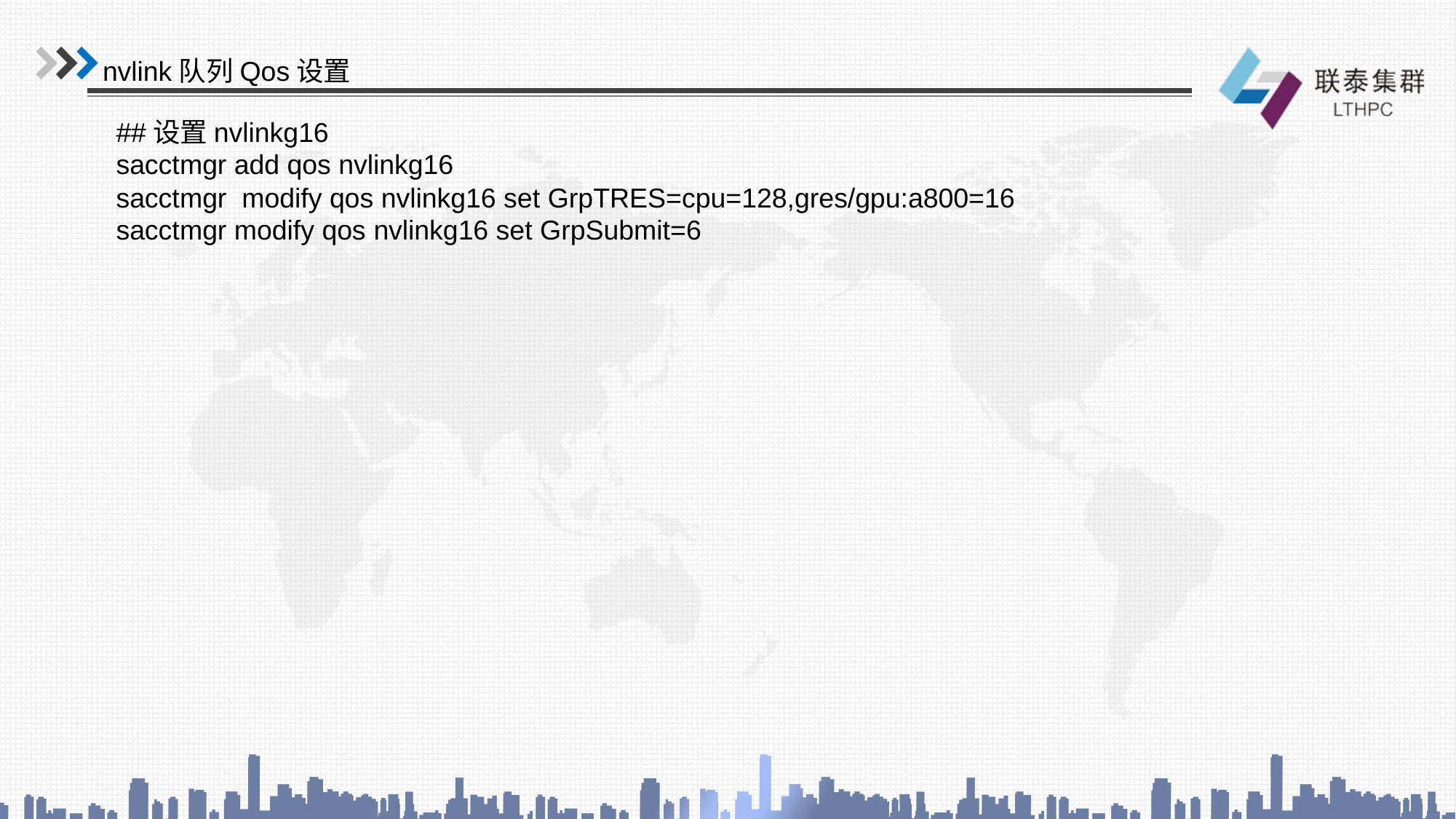

nvlink队列Qos设置
##设置nvlinkg16
sacctmgr add qos nvlinkg16
sacctmgr  modify qos nvlinkg16 set GrpTRES=cpu=128,gres/gpu:a800=16
sacctmgr modify qos nvlinkg16 set GrpSubmit=6